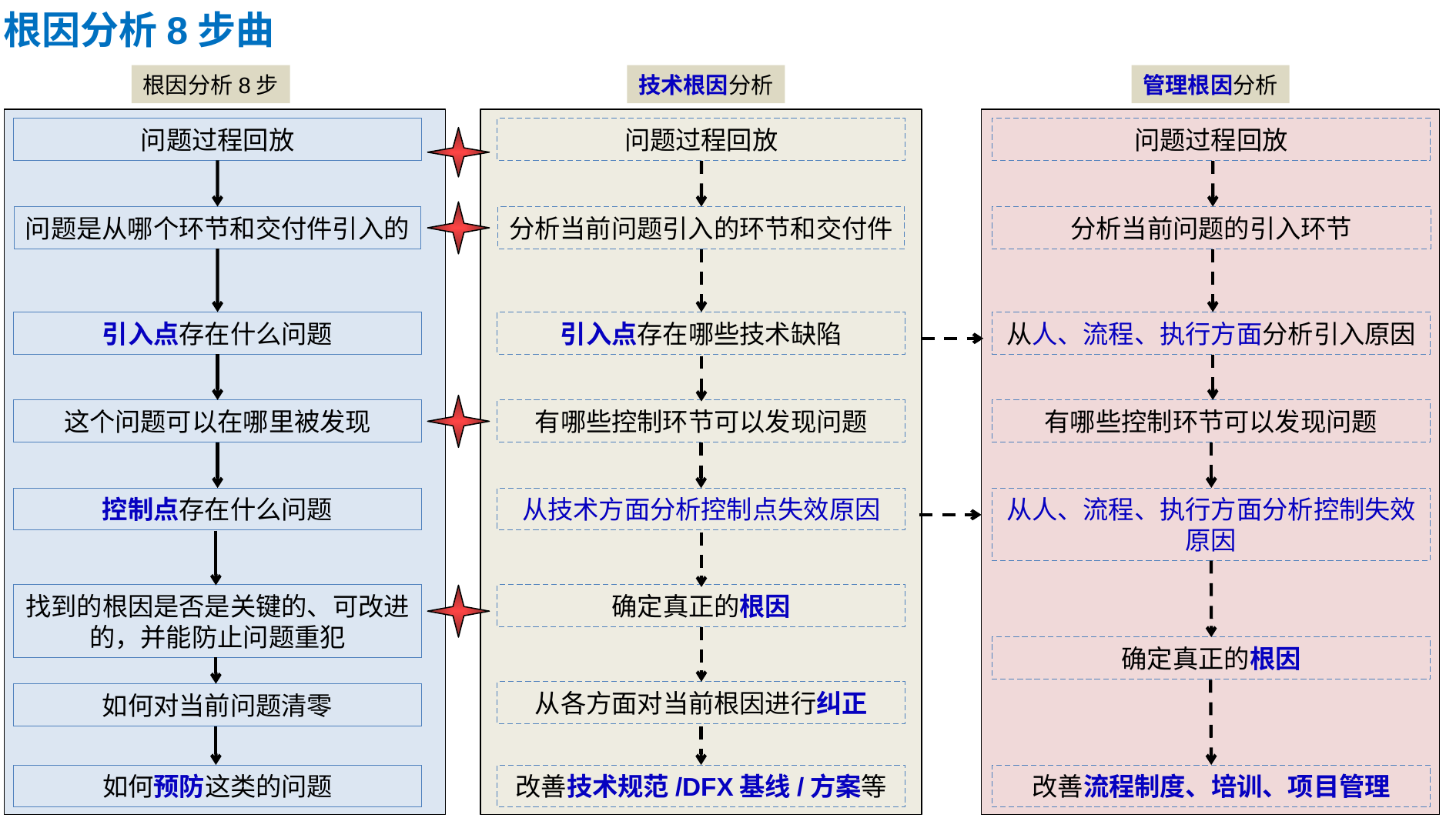

根因分析8步曲
根因分析8步
技术根因分析
管理根因分析

问题过程回放
问题过程回放
问题过程回放

问题是从哪个环节和交付件引入的
分析当前问题引入的环节和交付件
分析当前问题的引入环节
引入点存在什么问题
引入点存在哪些技术缺陷
从人、流程、执行方面分析引入原因

这个问题可以在哪里被发现
有哪些控制环节可以发现问题
有哪些控制环节可以发现问题
控制点存在什么问题
从技术方面分析控制点失效原因
从人、流程、执行方面分析控制失效原因
找到的根因是否是关键的、可改进的，并能防止问题重犯
确定真正的根因

确定真正的根因
从各方面对当前根因进行纠正
如何对当前问题清零
如何预防这类的问题
改善技术规范/DFX基线/方案等
改善流程制度、培训、项目管理